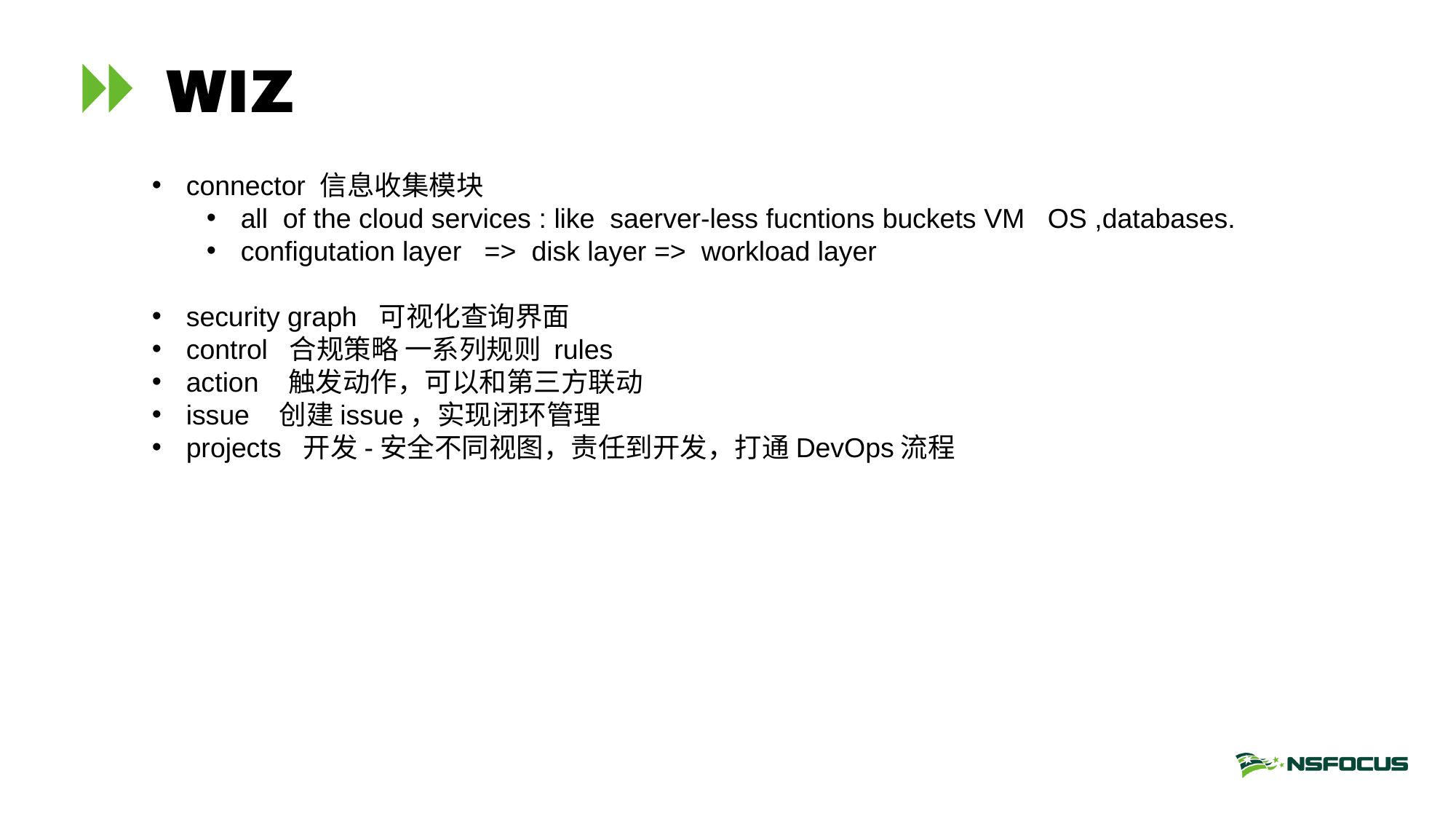

# WIZ
connector 信息收集模块
all  of the cloud services : like  saerver-less fucntions buckets VM   OS ,databases.
configutation layer   =>  disk layer =>  workload layer

security graph  可视化查询界面
control  合规策略 一系列规则 rules
action   触发动作，可以和第三方联动
issue   创建issue，实现闭环管理
projects  开发-安全不同视图，责任到开发，打通DevOps流程